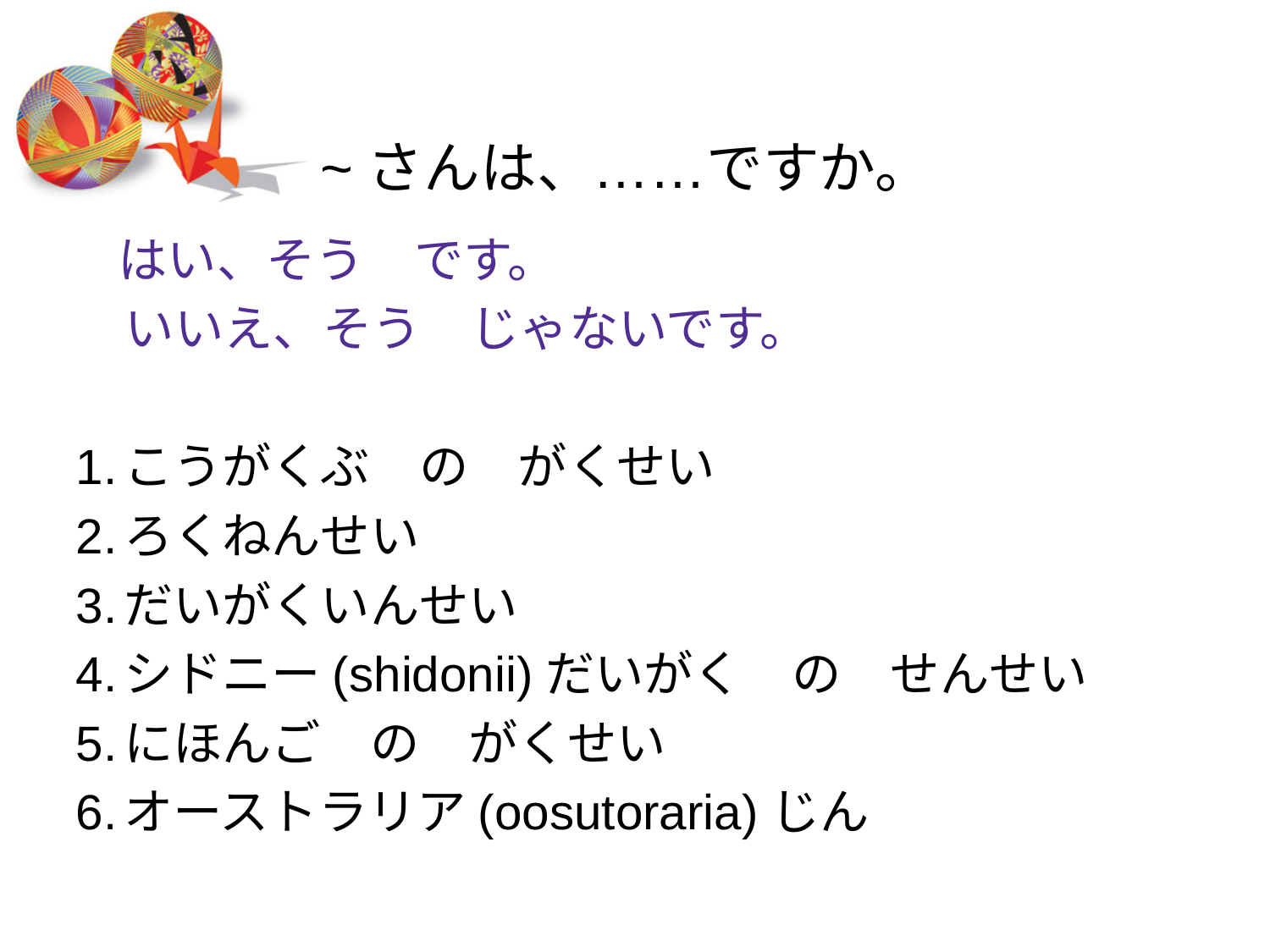

# ~さんは、……ですか。
　はい、そう　です。
　いいえ、そう　じゃないです。

こうがくぶ　の　がくせい
ろくねんせい
だいがくいんせい
シドニー(shidonii)だいがく　の　せんせい
にほんご　の　がくせい
オーストラリア(oosutoraria)じん